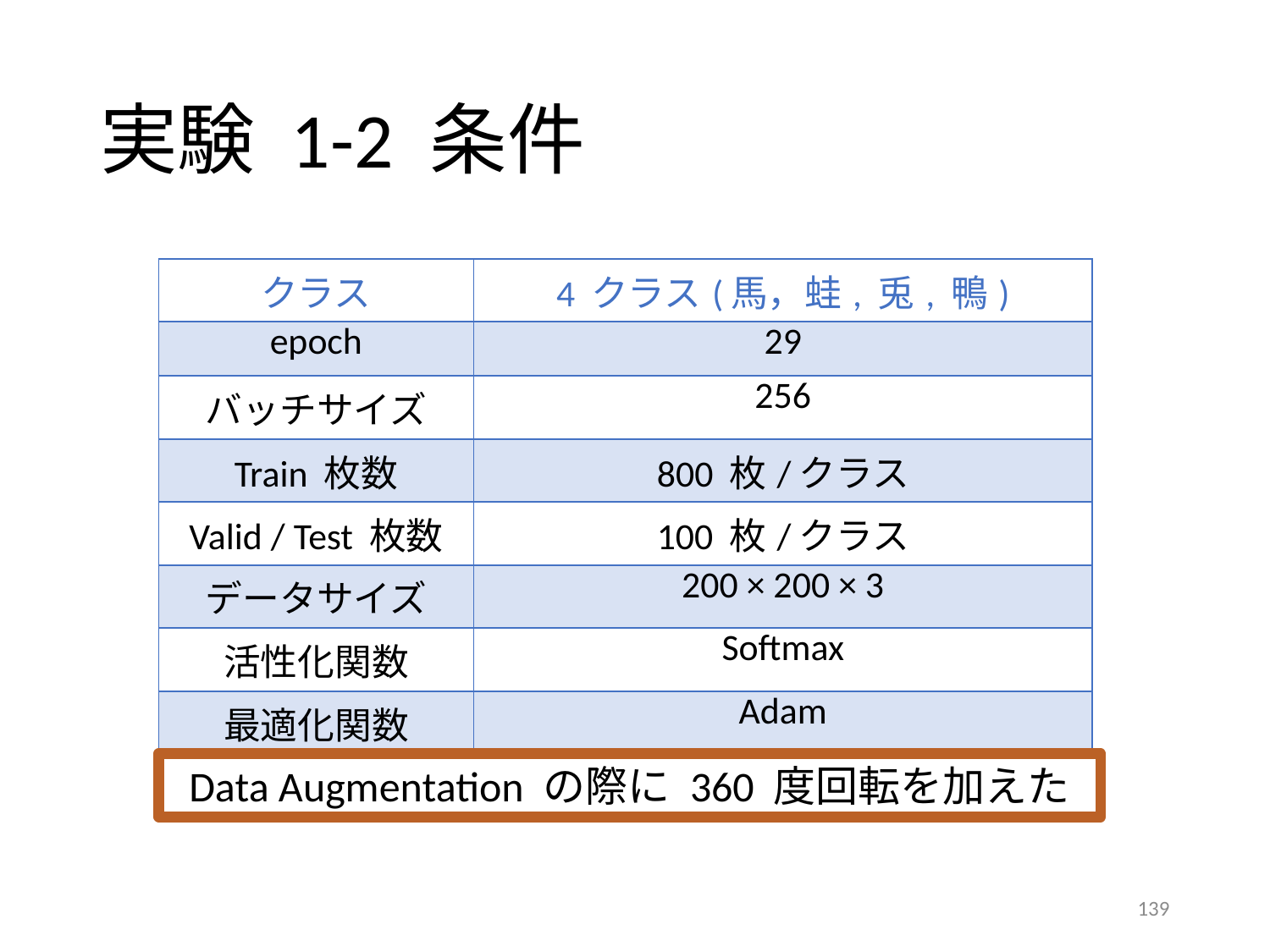

# 実験 1-2 条件
| クラス | 4 クラス(馬，蛙, 兎, 鴨) |
| --- | --- |
| epoch | 29 |
| バッチサイズ | 256 |
| Train 枚数 | 800 枚/クラス |
| Valid / Test 枚数 | 100 枚/クラス |
| データサイズ | 200 × 200 × 3 |
| 活性化関数 | Softmax |
| 最適化関数 | Adam |
| 損失関数 | Categorical cross entropy |
Data Augmentation の際に 360 度回転を加えた
139